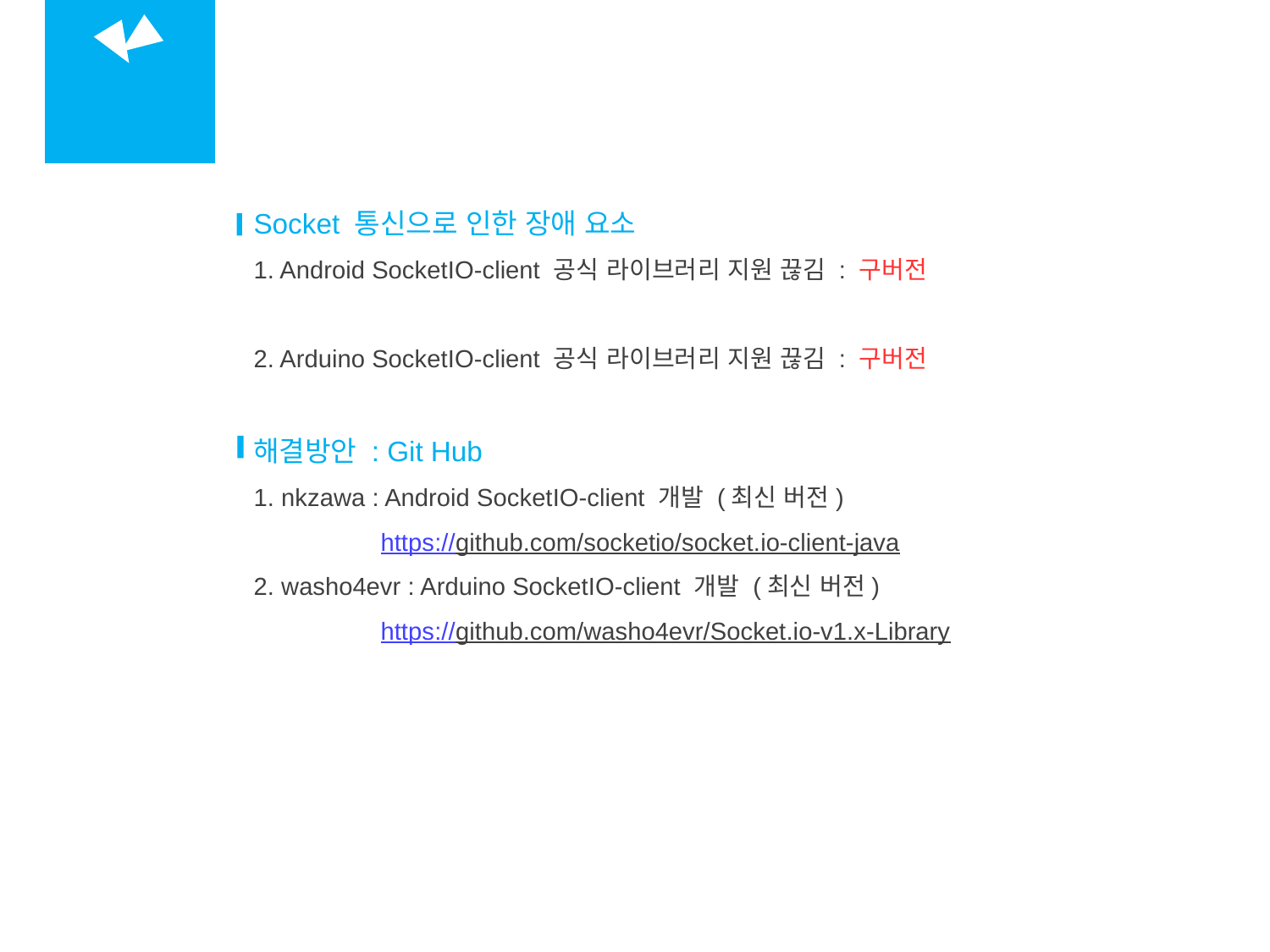

05
장애 요소 2
Socket 통신으로 인한 장애 요소
1. Android SocketIO-client 공식 라이브러리 지원 끊김 : 구버전

2. Arduino SocketIO-client 공식 라이브러리 지원 끊김 : 구버전

해결방안 : Git Hub
1. nkzawa : Android SocketIO-client 개발 (최신 버전)
	https://github.com/socketio/socket.io-client-java
2. washo4evr : Arduino SocketIO-client 개발 (최신 버전)
	https://github.com/washo4evr/Socket.io-v1.x-Library